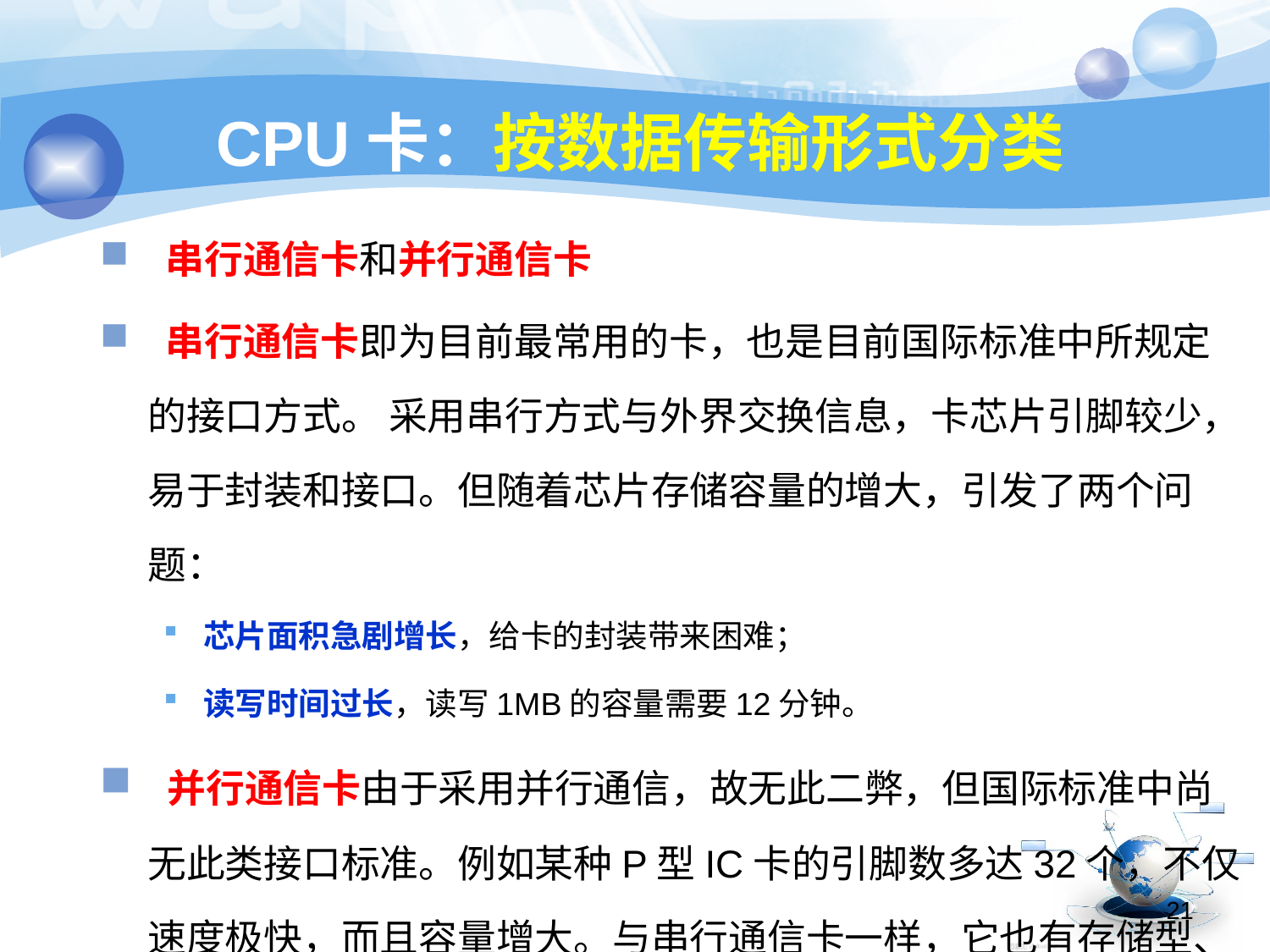

# CPU卡：按数据传输形式分类
 串行通信卡和并行通信卡
 串行通信卡即为目前最常用的卡，也是目前国际标准中所规定的接口方式。 采用串行方式与外界交换信息，卡芯片引脚较少，易于封装和接口。但随着芯片存储容量的增大，引发了两个问题：
芯片面积急剧增长，给卡的封装带来困难；
读写时间过长，读写1MB的容量需要12分钟。
 并行通信卡由于采用并行通信，故无此二弊，但国际标准中尚无此类接口标准。例如某种P型IC卡的引脚数多达32个，不仅速度极快，而且容量增大。与串行通信卡一样，它也有存储型、逻辑加密型和CPU型，并已在纳税申报等系统中得以应用。
21